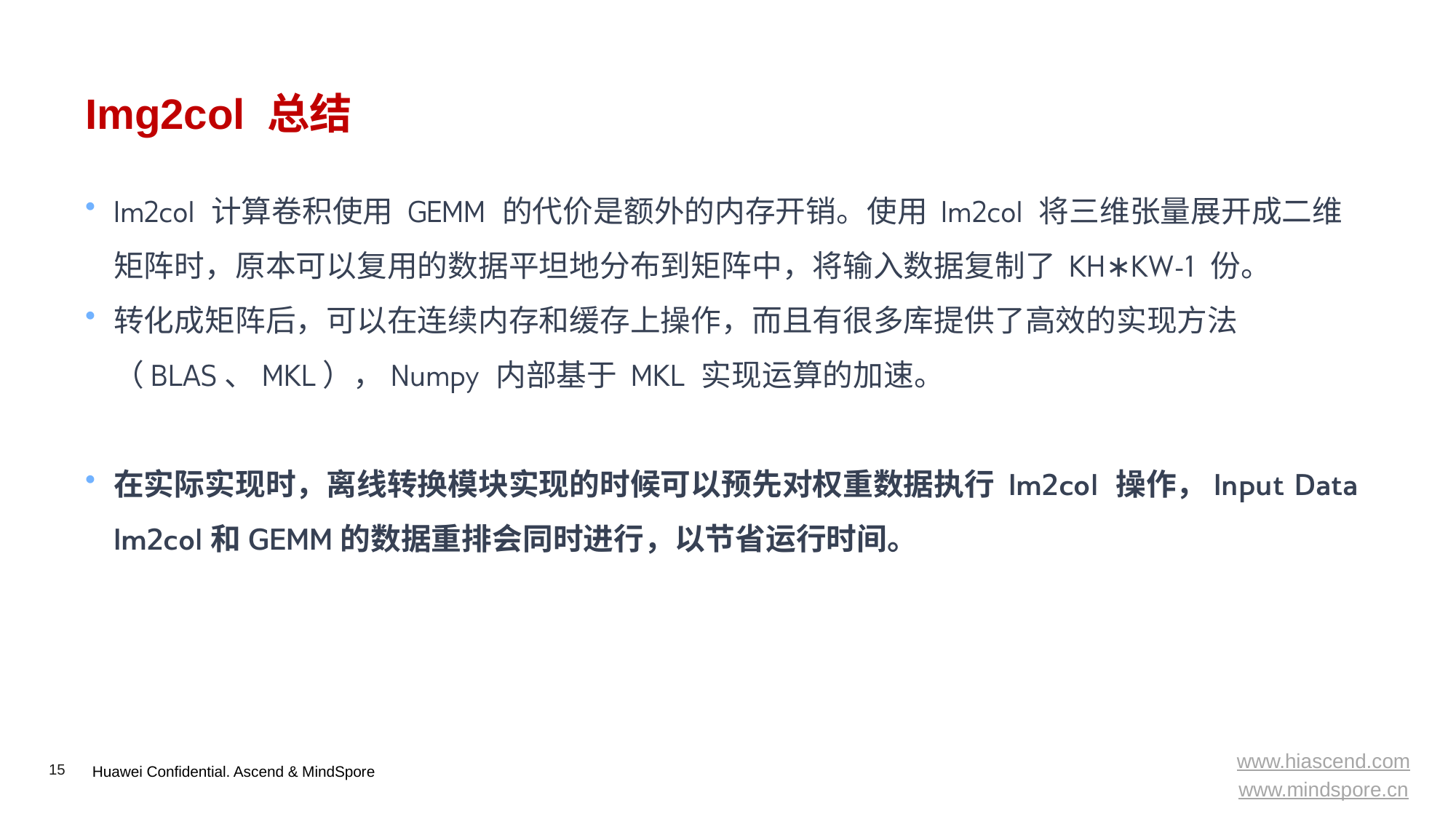

# Img2col 总结
Im2col 计算卷积使用 GEMM 的代价是额外的内存开销。使用 Im2col 将三维张量展开成二维矩阵时，原本可以复用的数据平坦地分布到矩阵中，将输入数据复制了 KH∗KW−1 份。
转化成矩阵后，可以在连续内存和缓存上操作，而且有很多库提供了高效的实现方法（BLAS、MKL），Numpy 内部基于 MKL 实现运算的加速。

在实际实现时，离线转换模块实现的时候可以预先对权重数据执行 Im2col 操作，Input Data Im2col和GEMM的数据重排会同时进行，以节省运行时间。